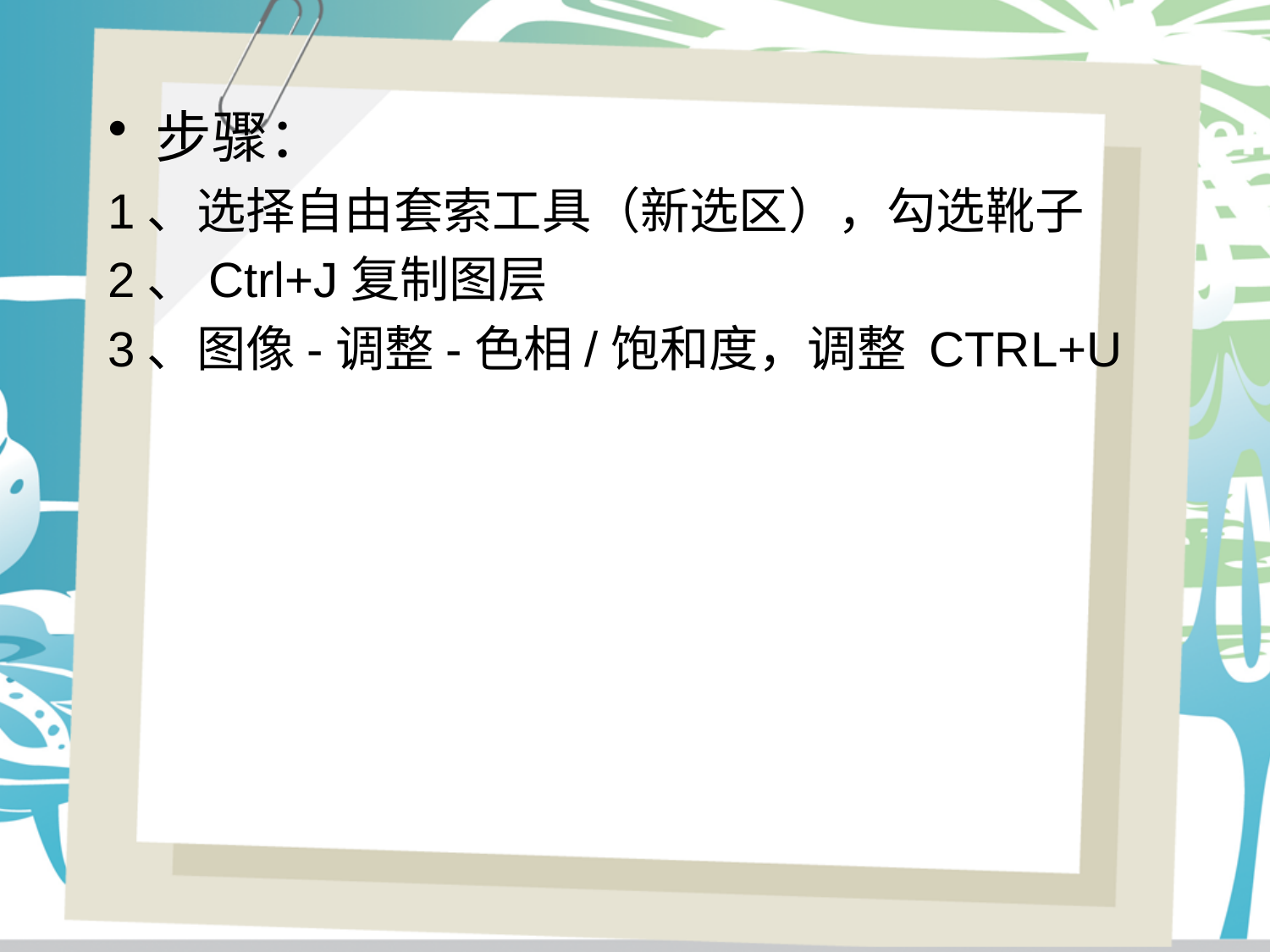

步骤：
1、选择自由套索工具（新选区），勾选靴子
2、Ctrl+J复制图层
3、图像-调整-色相/饱和度，调整 CTRL+U